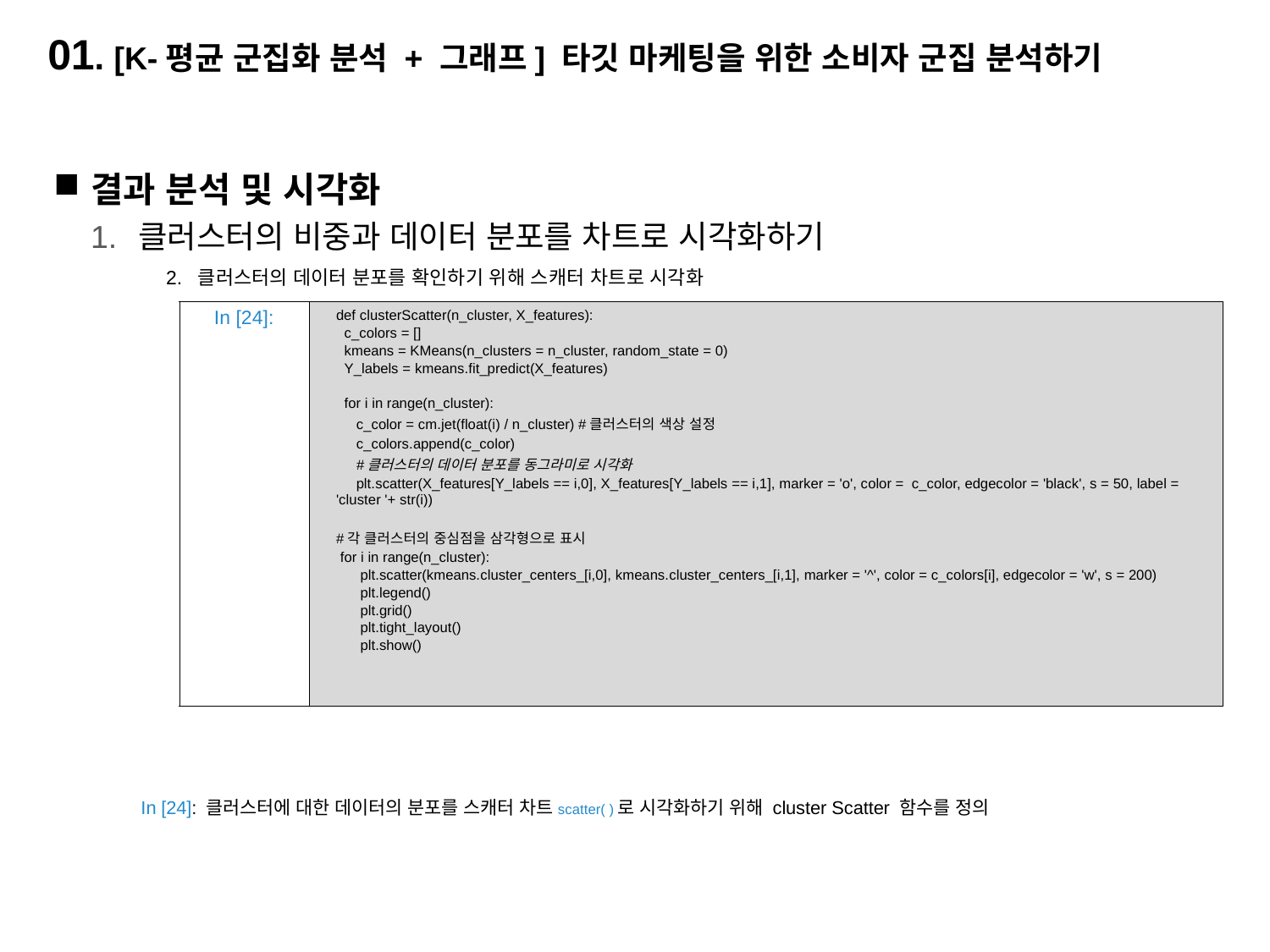

# 01. [K-평균 군집화 분석 + 그래프] 타깃 마케팅을 위한 소비자 군집 분석하기
결과 분석 및 시각화
클러스터의 비중과 데이터 분포를 차트로 시각화하기
클러스터의 데이터 분포를 확인하기 위해 스캐터 차트로 시각화

In [24]: 클러스터에 대한 데이터의 분포를 스캐터 차트scatter( )로 시각화하기 위해 cluster Scatter 함수를 정의
| In [24]: | def clusterScatter(n\_cluster, X\_features): c\_colors = [] kmeans = KMeans(n\_clusters = n\_cluster, random\_state = 0) Y\_labels = kmeans.fit\_predict(X\_features) for i in range(n\_cluster): c\_color = cm.jet(float(i) / n\_cluster) #클러스터의 색상 설정 c\_colors.append(c\_color) #클러스터의 데이터 분포를 동그라미로 시각화 plt.scatter(X\_features[Y\_labels == i,0], X\_features[Y\_labels == i,1], marker = 'o', color = c\_color, edgecolor = 'black', s = 50, label = 'cluster '+ str(i)) #각 클러스터의 중심점을 삼각형으로 표시 for i in range(n\_cluster): plt.scatter(kmeans.cluster\_centers\_[i,0], kmeans.cluster\_centers\_[i,1], marker = '^', color = c\_colors[i], edgecolor = 'w', s = 200) plt.legend() plt.grid() plt.tight\_layout() plt.show() |
| --- | --- |